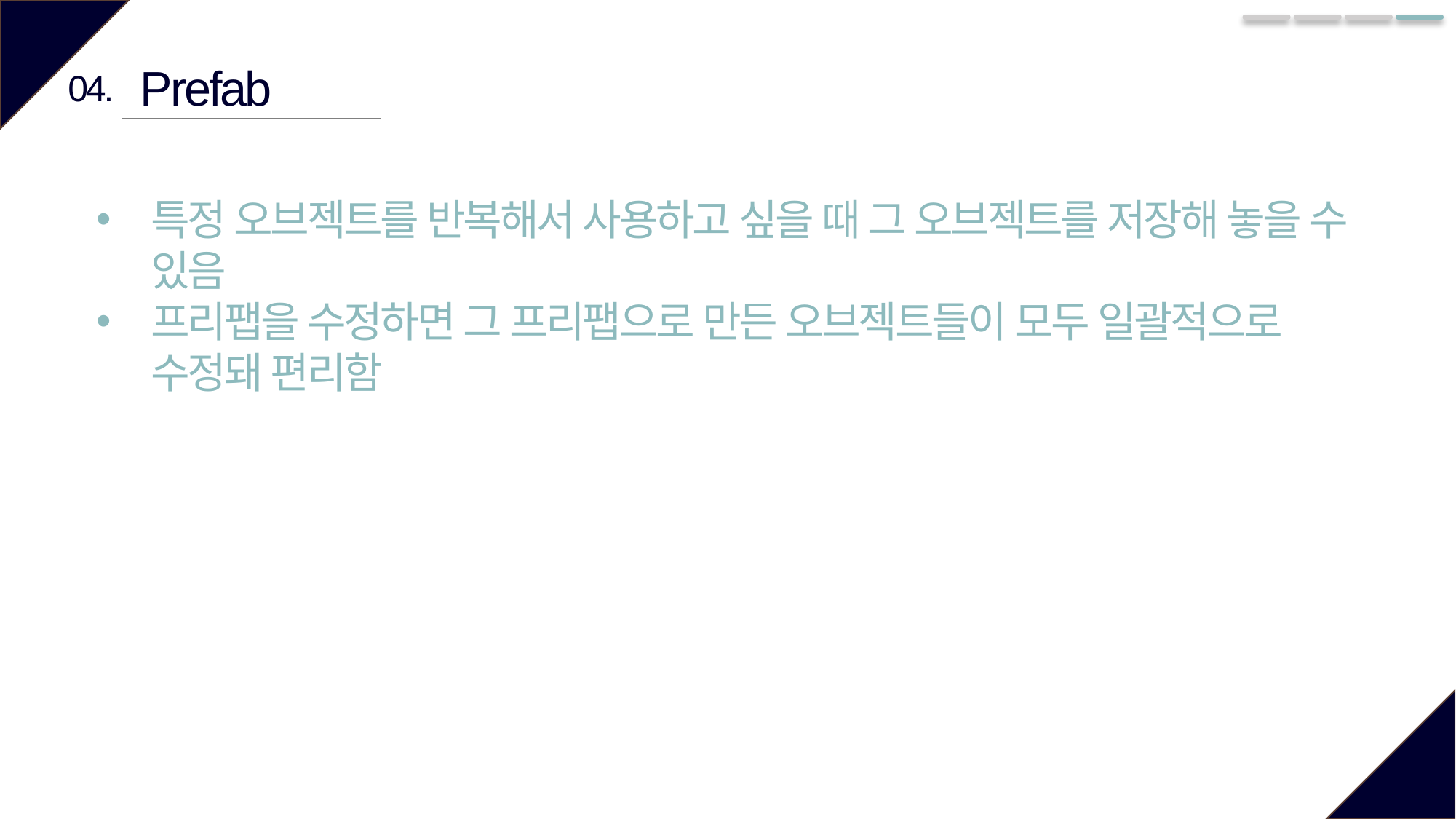

Prefab
04.
특정 오브젝트를 반복해서 사용하고 싶을 때 그 오브젝트를 저장해 놓을 수 있음
프리팹을 수정하면 그 프리팹으로 만든 오브젝트들이 모두 일괄적으로 수정돼 편리함